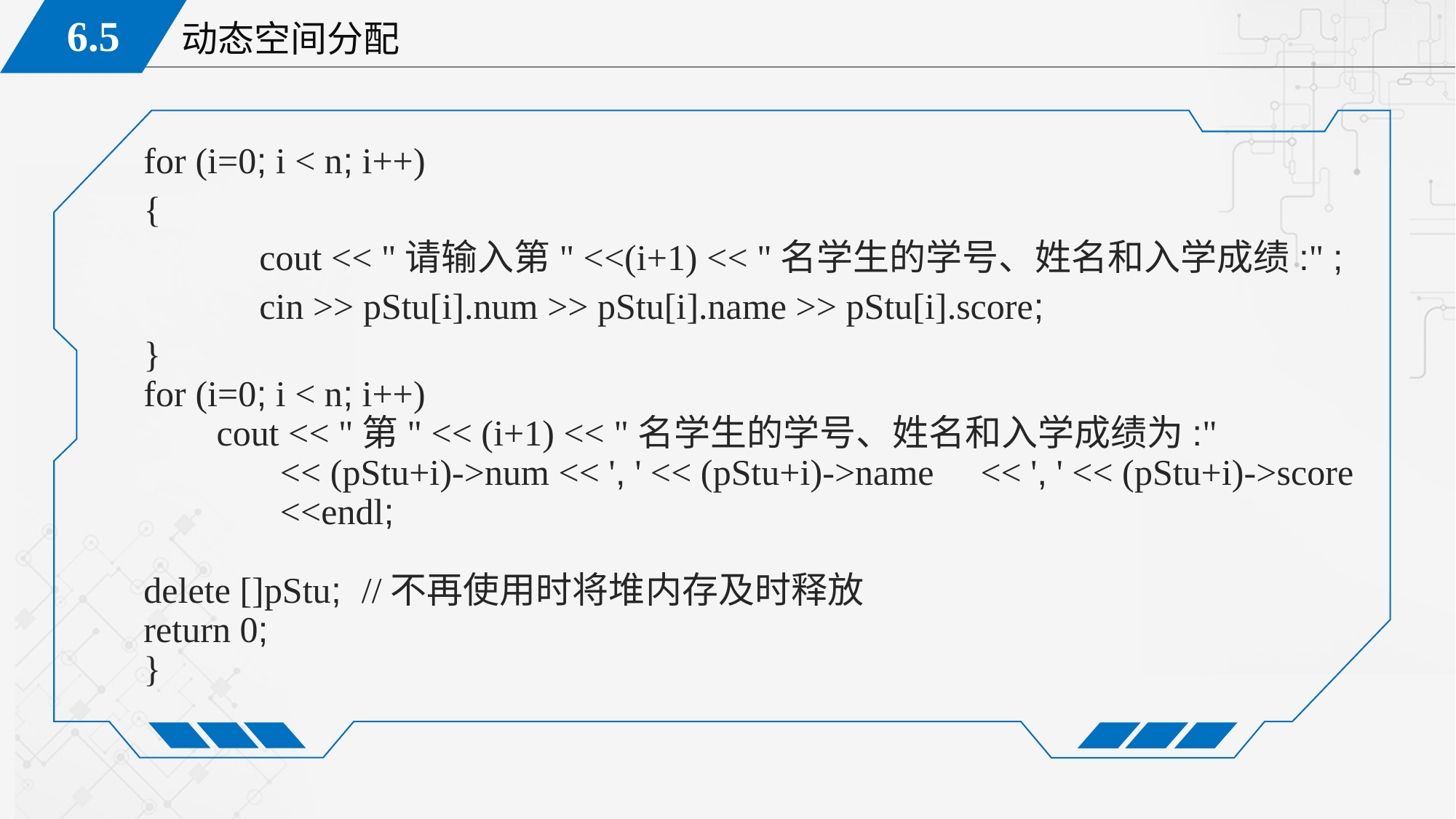

for (i=0; i < n; i++)
    {
		cout << "请输入第" <<(i+1) << "名学生的学号、姓名和入学成绩:" ;
		cin >> pStu[i].num >> pStu[i].name >> pStu[i].score;
    }
    for (i=0; i < n; i++)
	cout << "第" << (i+1) << "名学生的学号、姓名和入学成绩为:"
	       << (pStu+i)->num << ', ' << (pStu+i)->name	<< ', ' << (pStu+i)->score
	       <<endl;

    delete []pStu;  //不再使用时将堆内存及时释放
    return 0;
    }